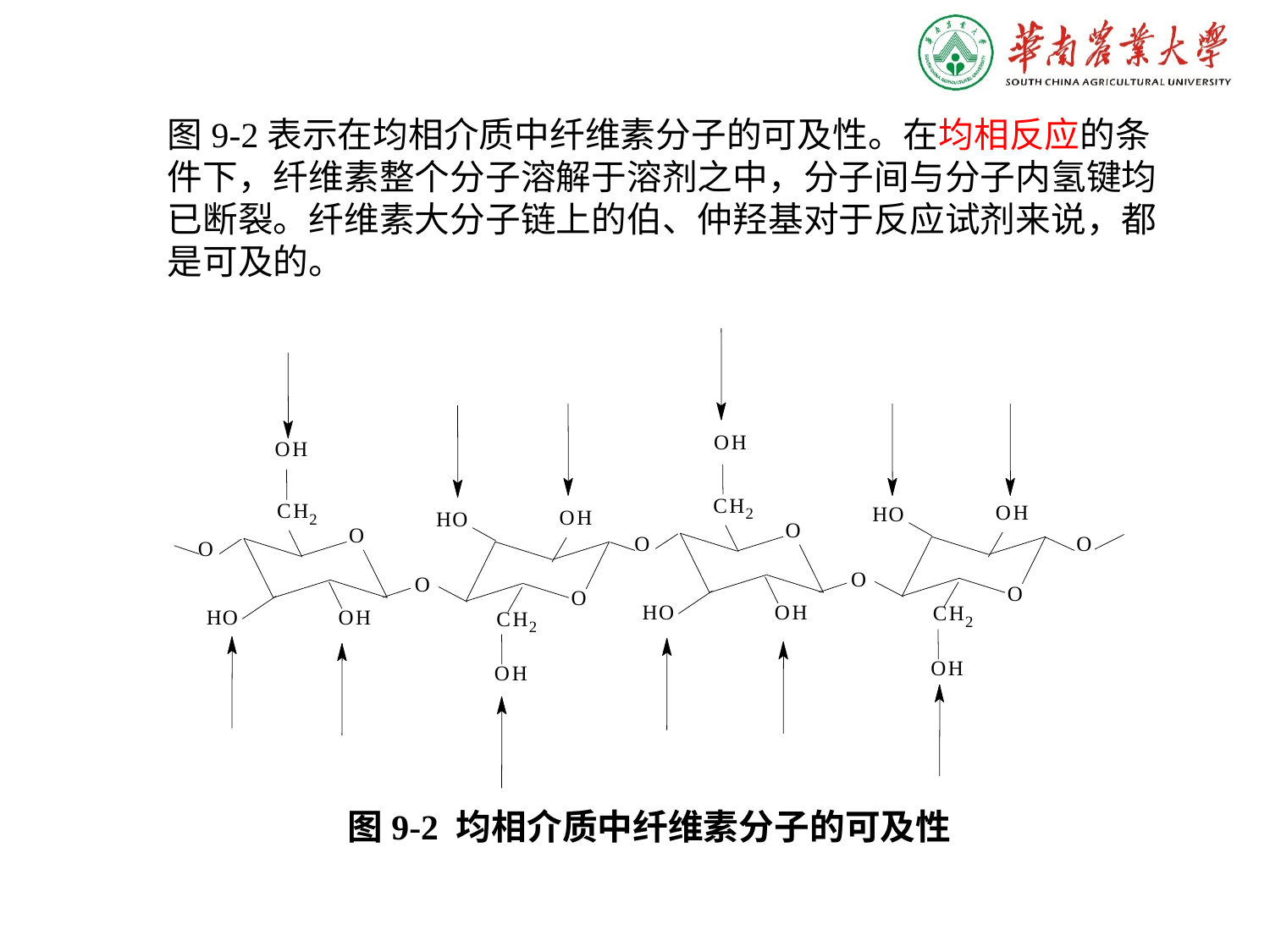

图9-2表示在均相介质中纤维素分子的可及性。在均相反应的条件下，纤维素整个分子溶解于溶剂之中，分子间与分子内氢键均已断裂。纤维素大分子链上的伯、仲羟基对于反应试剂来说，都是可及的。

O
H
O
H

C
H
C
H
O
H
H
O
2
O
H
H
O
2
O
O

O
O

O

O
O

O

O

H
O
O
H
C
H
H
O
O
H
C
H
2
2

O
H
O
H

图9-2 均相介质中纤维素分子的可及性